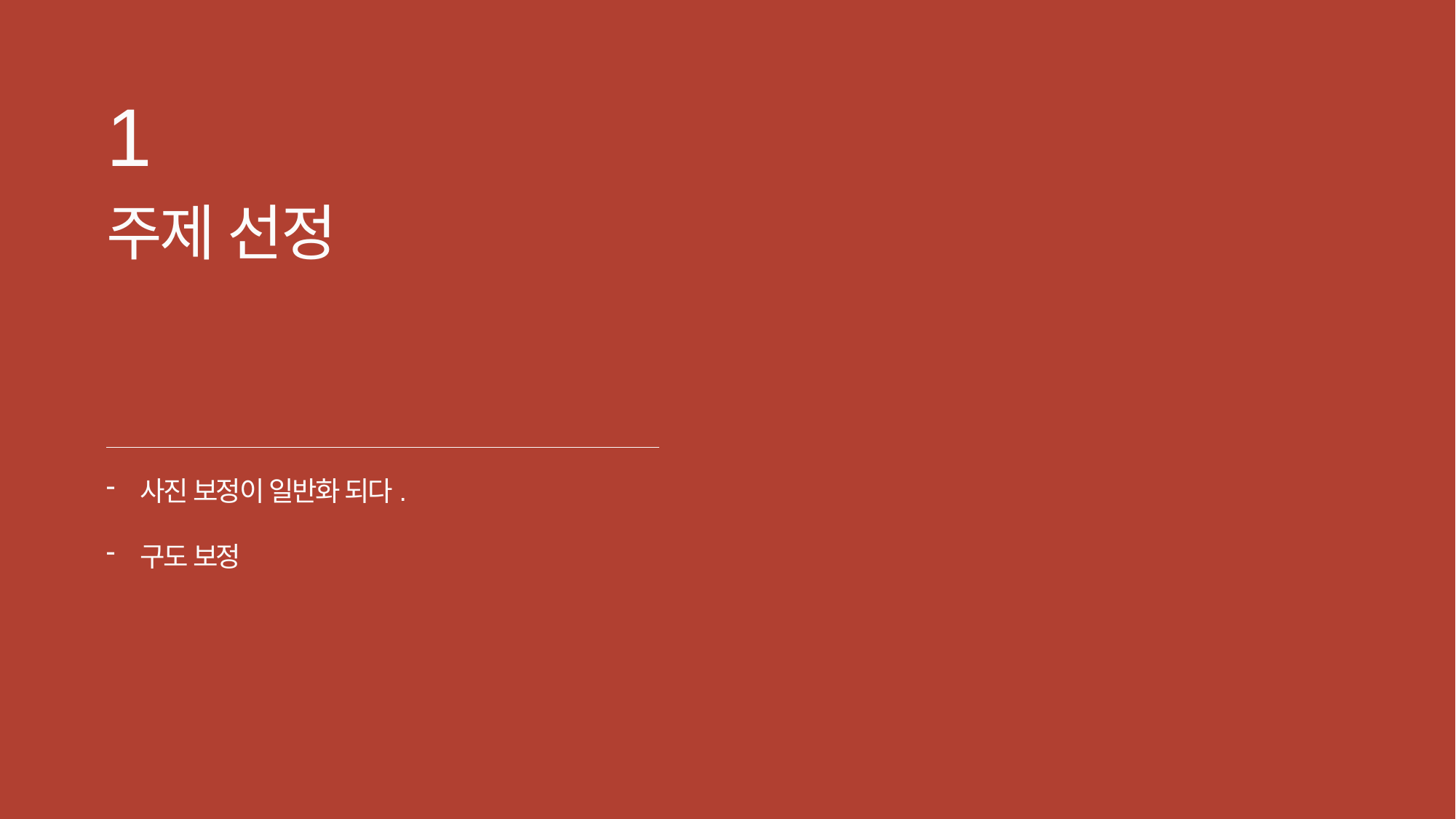

1
주제 선정
사진 보정이 일반화 되다.

구도 보정